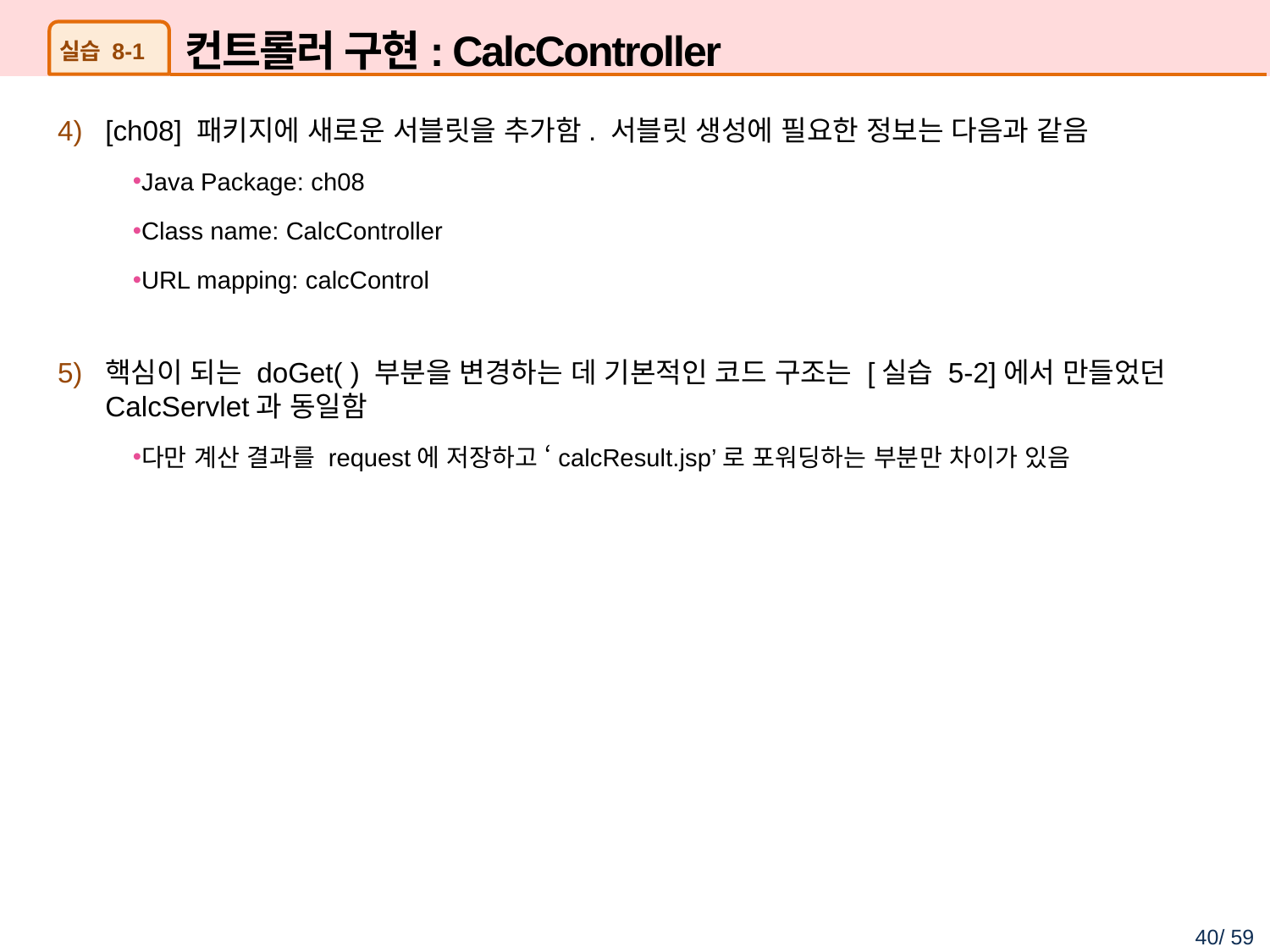

# 컨트롤러 구현: CalcController
실습 8-1
[ch08] 패키지에 새로운 서블릿을 추가함. 서블릿 생성에 필요한 정보는 다음과 같음
Java Package: ch08
Class name: CalcController
URL mapping: calcControl

핵심이 되는 doGet( ) 부분을 변경하는 데 기본적인 코드 구조는 [실습 5-2]에서 만들었던 CalcServlet과 동일함
다만 계산 결과를 request에 저장하고 ‘calcResult.jsp’로 포워딩하는 부분만 차이가 있음